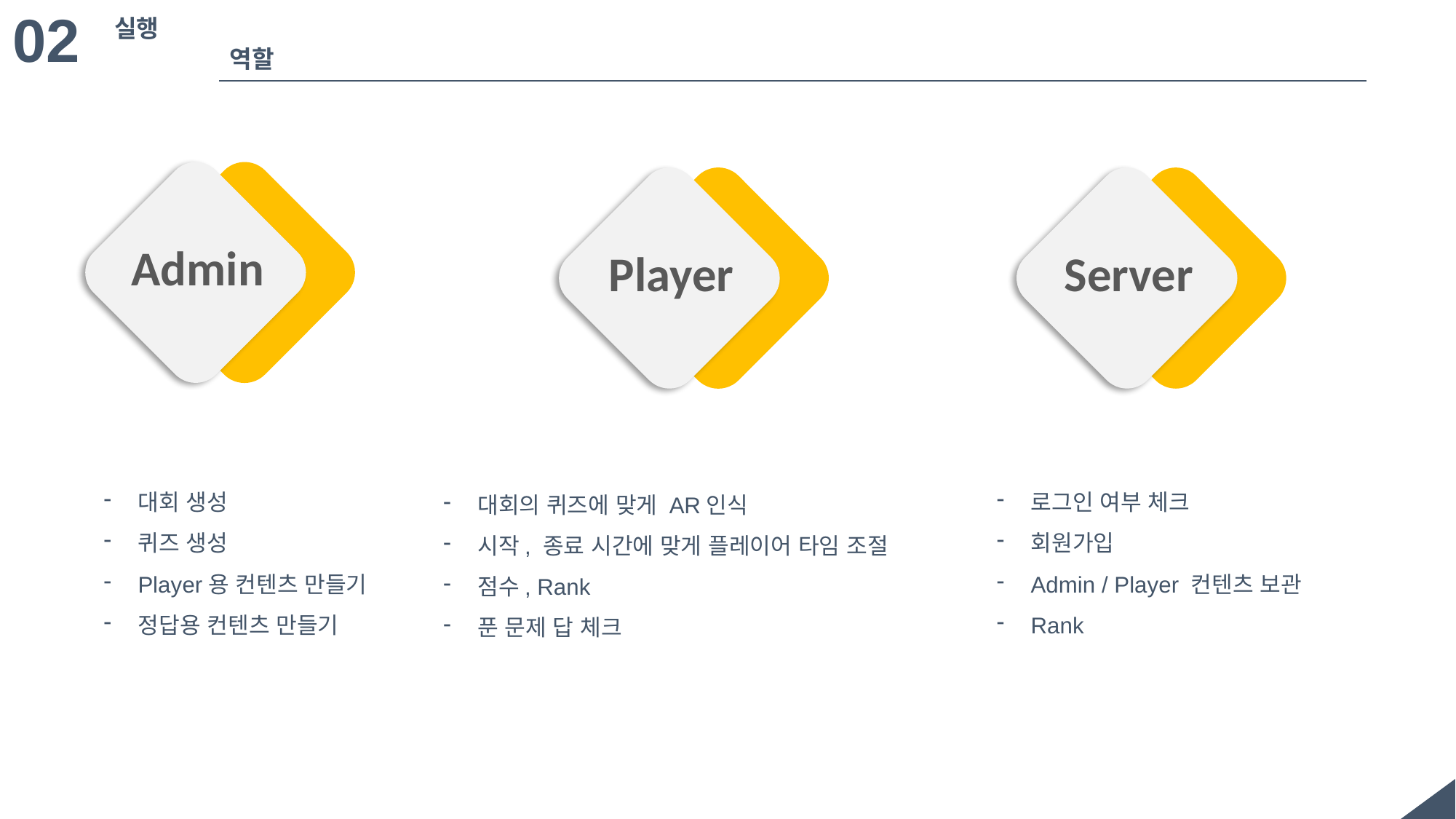

02
실행
역할

Admin

Player

Server
대회 생성
퀴즈 생성
Player용 컨텐츠 만들기
정답용 컨텐츠 만들기
로그인 여부 체크
회원가입
Admin / Player 컨텐츠 보관
Rank
대회의 퀴즈에 맞게 AR인식
시작, 종료 시간에 맞게 플레이어 타임 조절
점수, Rank
푼 문제 답 체크